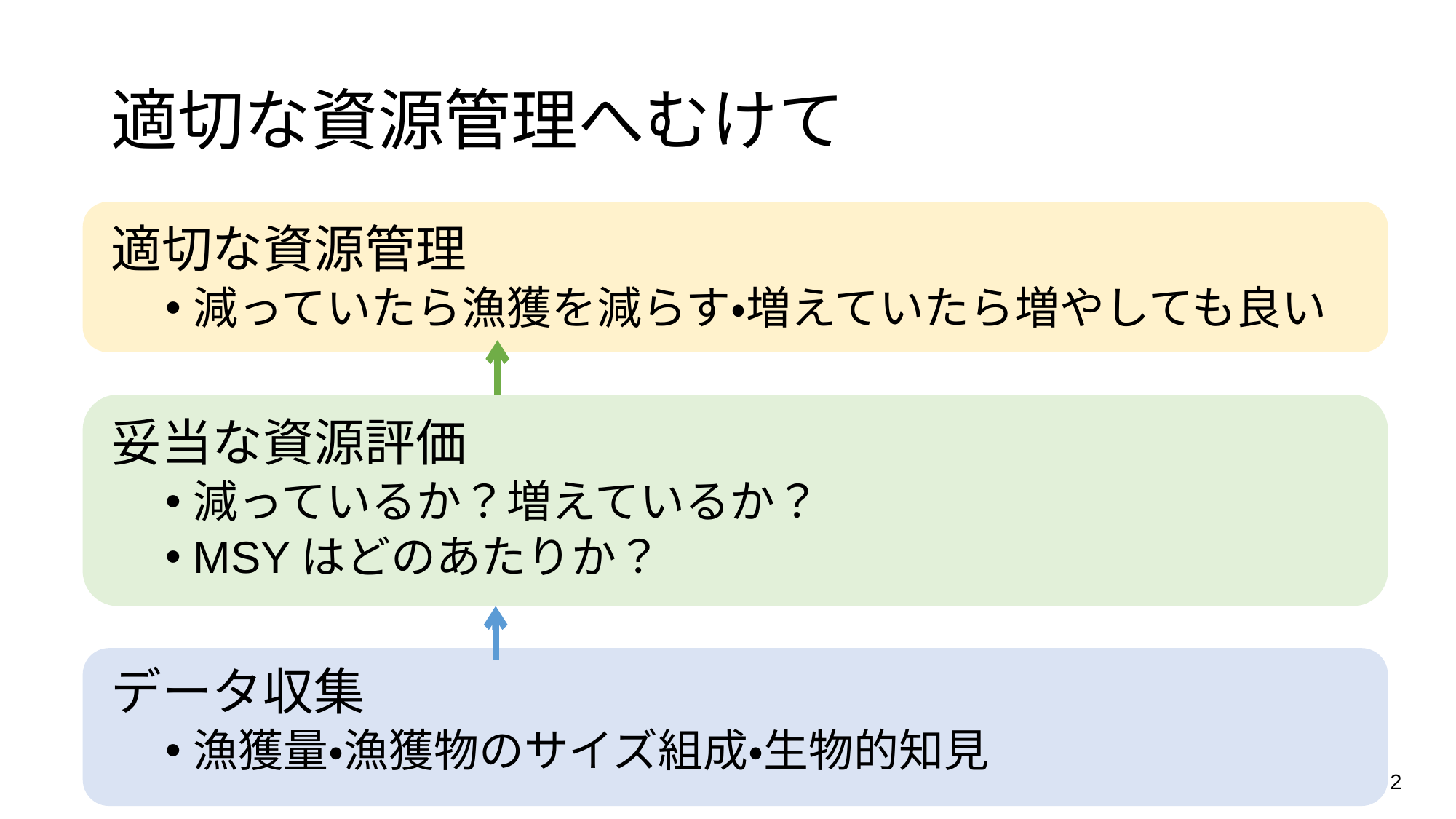

# 適切な資源管理へむけて

適切な資源管理
減っていたら漁獲を減らす・増えていたら増やしても良い

妥当な資源評価
減っているか？増えているか？
MSYはどのあたりか？

データ収集
漁獲量・漁獲物のサイズ組成・生物的知見

2